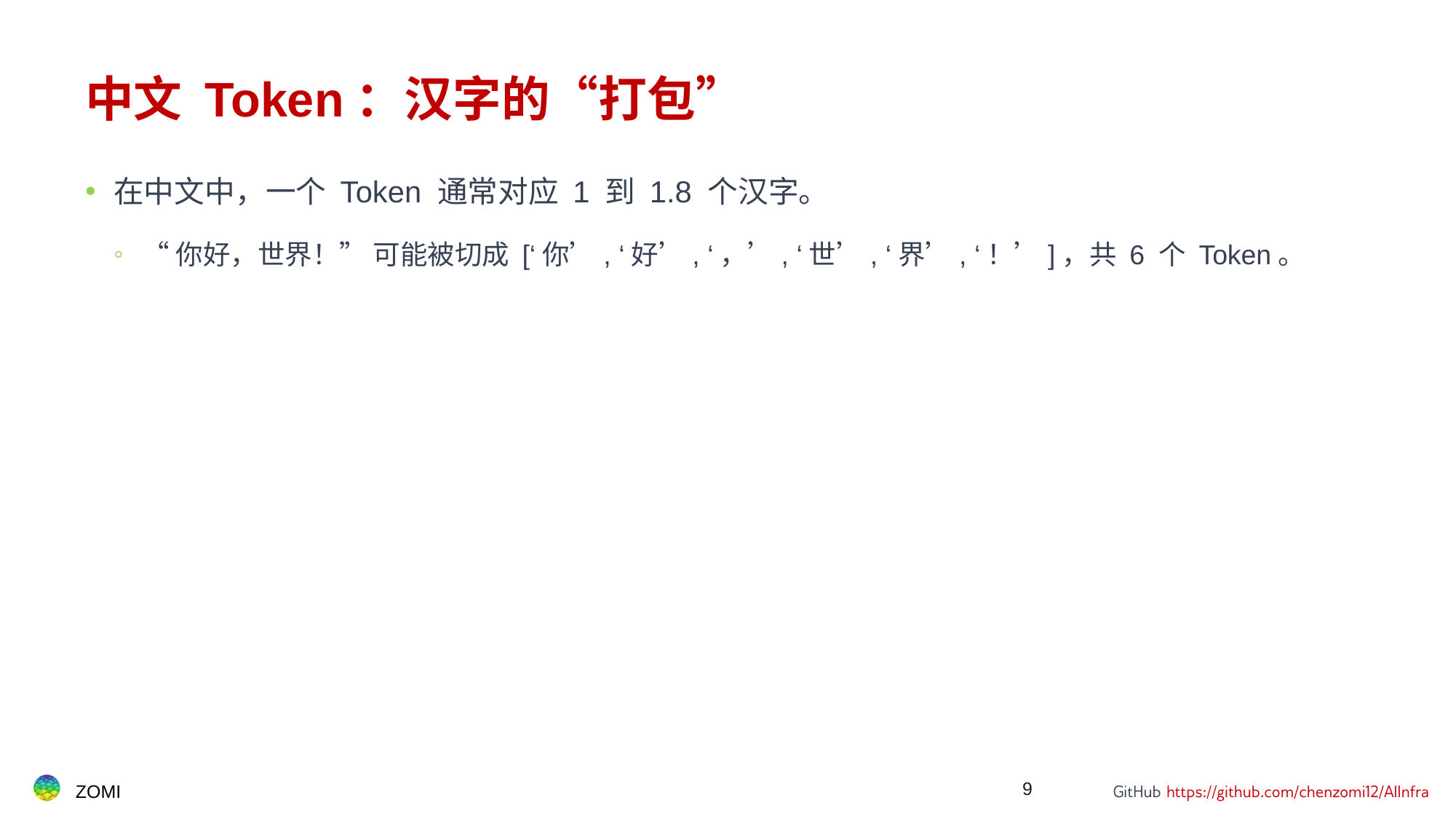

# 中文 Token：汉字的“打包”
在中文中，一个 Token 通常对应 1 到 1.8 个汉字。
“你好，世界！” 可能被切成 [‘你’, ‘好’, ‘，’, ‘世’, ‘界’, ‘！’]，共 6 个 Token。